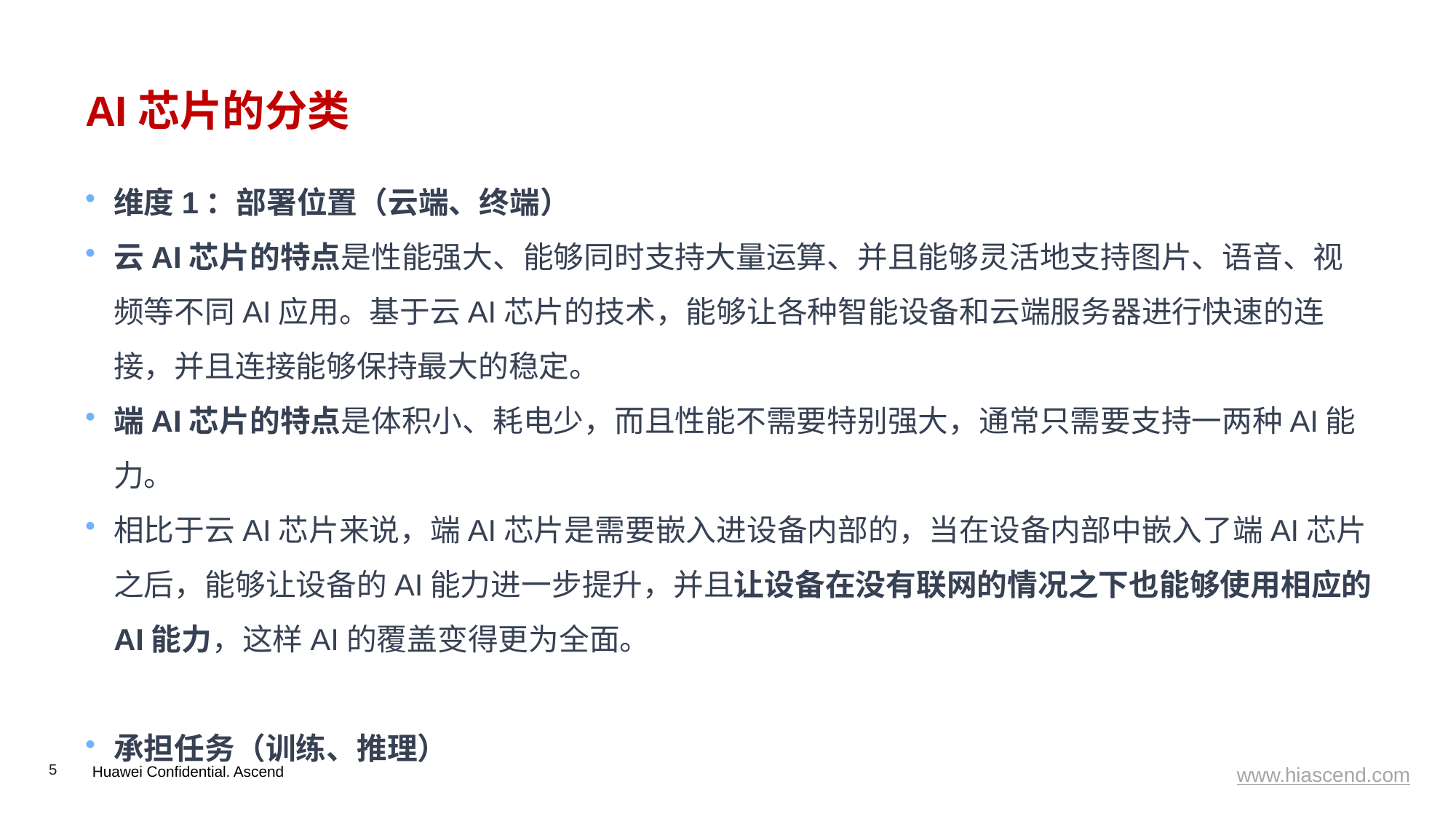

# AI芯片的分类
维度1：部署位置（云端、终端）
云AI芯片的特点是性能强大、能够同时支持大量运算、并且能够灵活地支持图片、语音、视频等不同AI应用。基于云AI芯片的技术，能够让各种智能设备和云端服务器进行快速的连接，并且连接能够保持最大的稳定。
端AI芯片的特点是体积小、耗电少，而且性能不需要特别强大，通常只需要支持一两种AI能力。
相比于云AI芯片来说，端AI芯片是需要嵌入进设备内部的，当在设备内部中嵌入了端AI芯片之后，能够让设备的AI能力进一步提升，并且让设备在没有联网的情况之下也能够使用相应的AI能力，这样AI的覆盖变得更为全面。

承担任务（训练、推理）